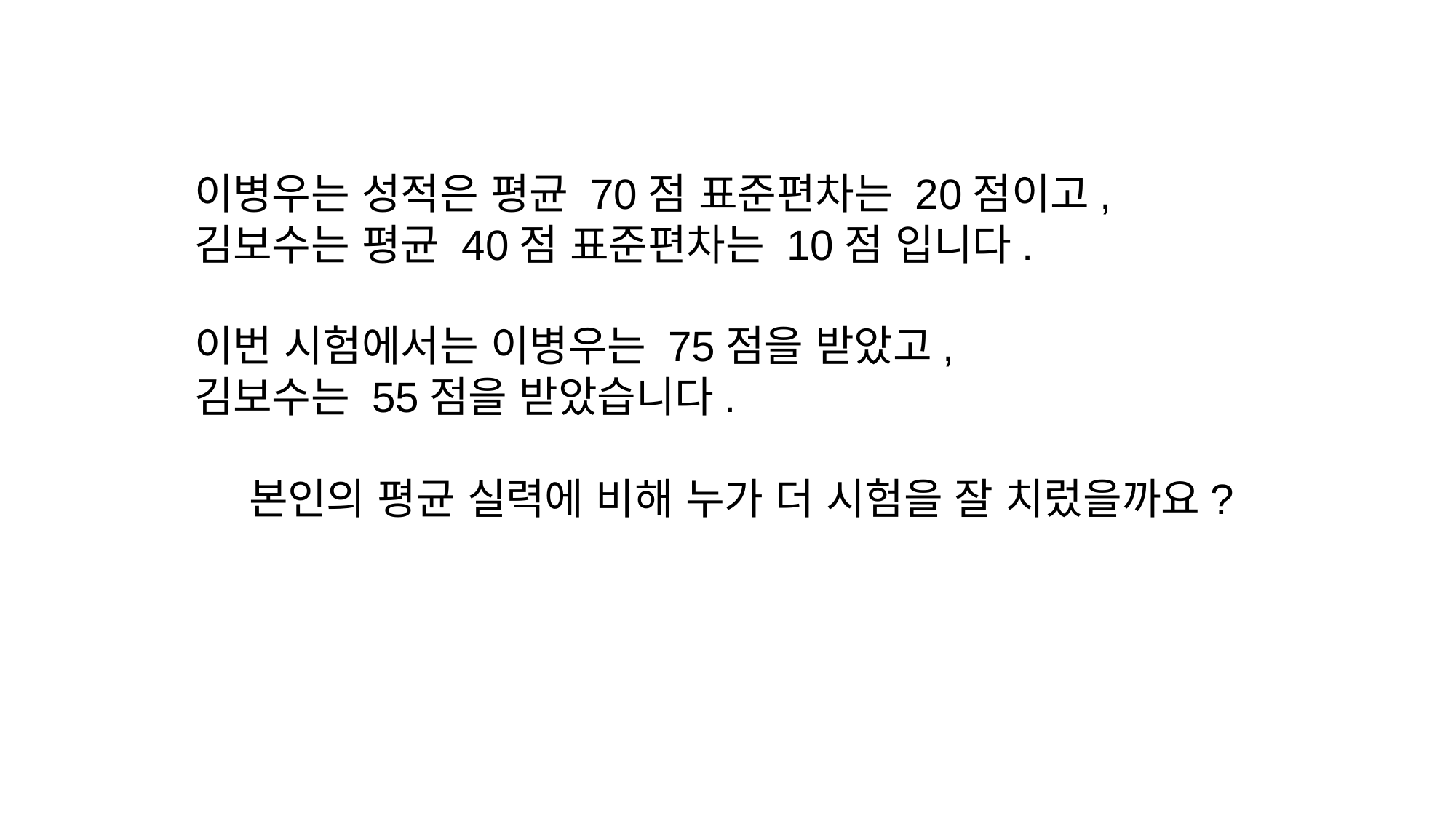

이병우는 성적은 평균 70점 표준편차는 20점이고,
김보수는 평균 40점 표준편차는 10점 입니다.

이번 시험에서는 이병우는 75점을 받았고,
김보수는 55점을 받았습니다.

본인의 평균 실력에 비해 누가 더 시험을 잘 치렀을까요?